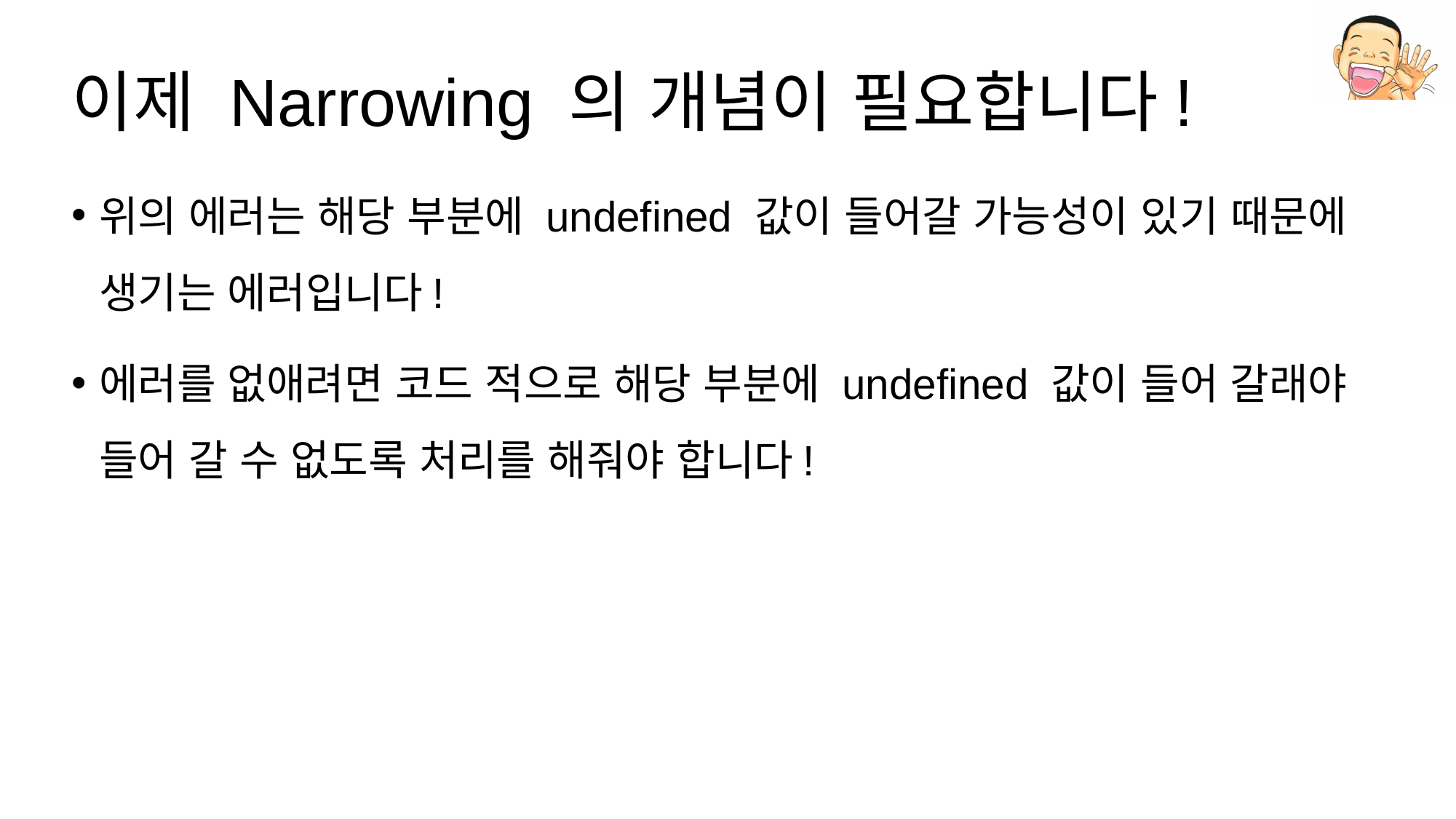

# 이제 Narrowing 의 개념이 필요합니다!
위의 에러는 해당 부분에 undefined 값이 들어갈 가능성이 있기 때문에 생기는 에러입니다!
에러를 없애려면 코드 적으로 해당 부분에 undefined 값이 들어 갈래야 들어 갈 수 없도록 처리를 해줘야 합니다!